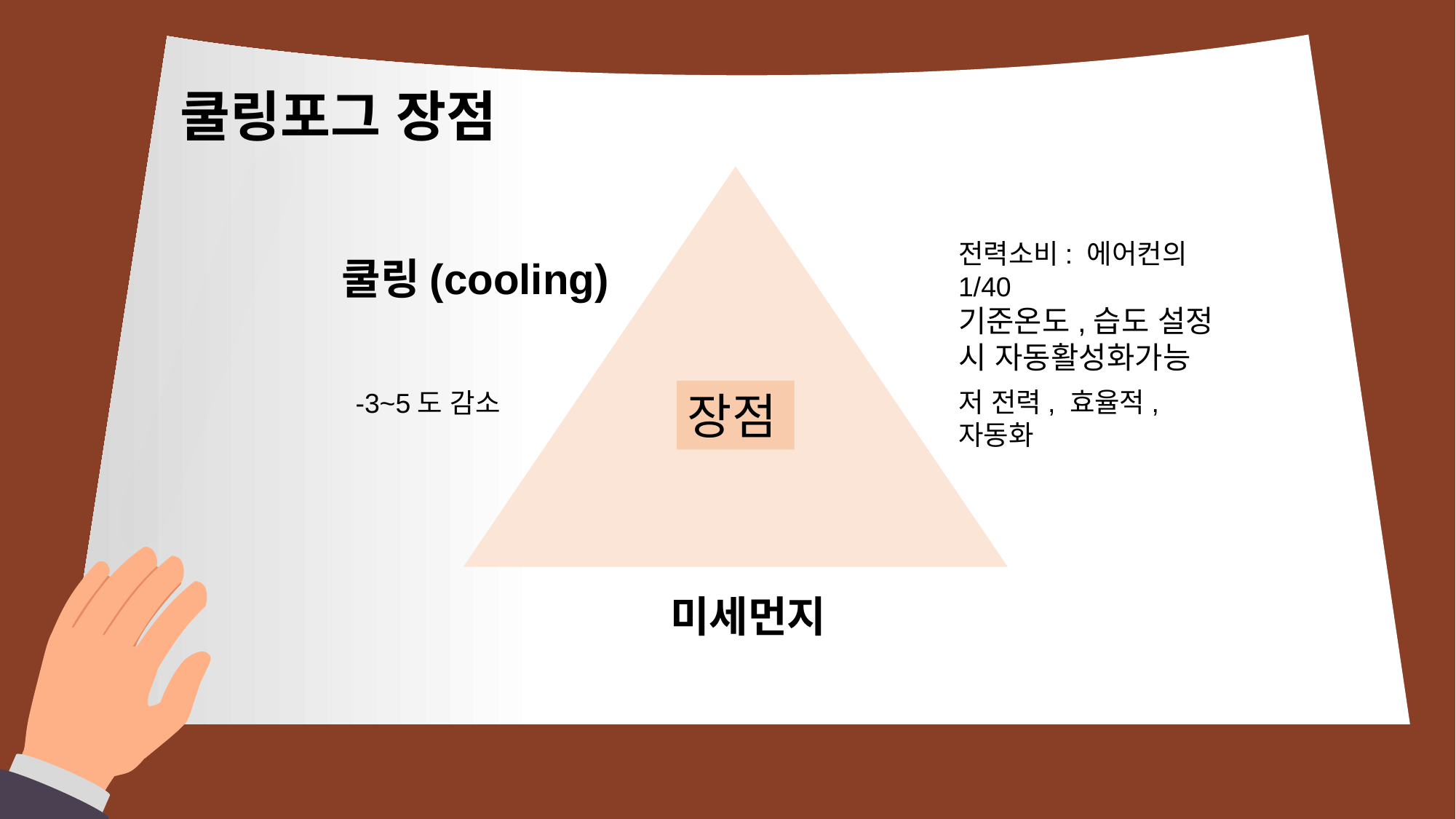

쿨링포그 장점

전력소비: 에어컨의 1/40
기준온도,습도 설정 시 자동활성화가능

쿨링(cooling)
효율성
저 전력, 효율적, 자동화
-3~5도 감소
장점
미세먼지를 가라앉힘

미세먼지